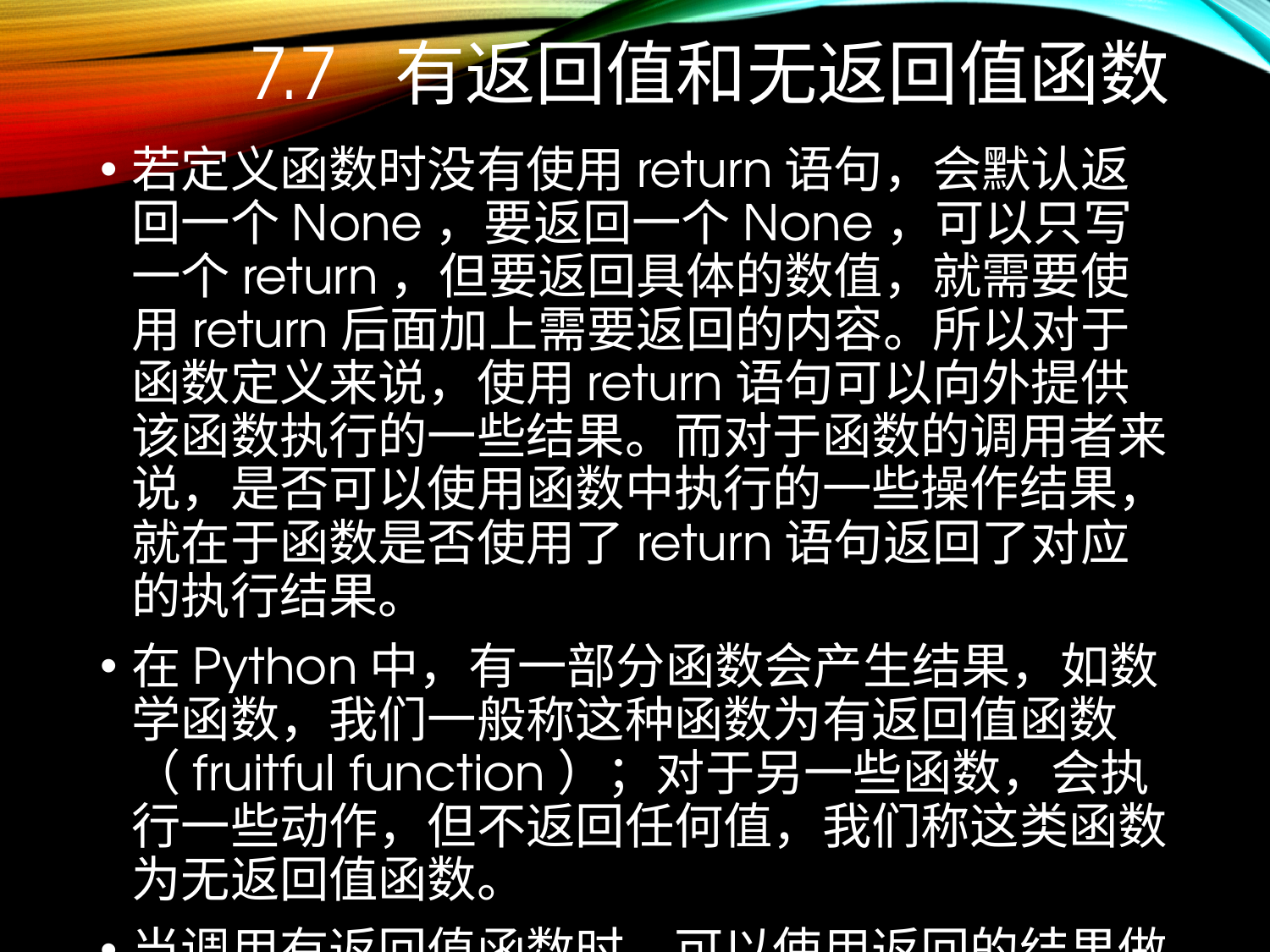

# 7.7  有返回值和无返回值函数
若定义函数时没有使用return语句，会默认返回一个None，要返回一个None，可以只写一个return，但要返回具体的数值，就需要使用return后面加上需要返回的内容。所以对于函数定义来说，使用return语句可以向外提供该函数执行的一些结果。而对于函数的调用者来说，是否可以使用函数中执行的一些操作结果，就在于函数是否使用了return语句返回了对应的执行结果。
在Python中，有一部分函数会产生结果，如数学函数，我们一般称这种函数为有返回值函数（fruitful function）；对于另一些函数，会执行一些动作，但不返回任何值，我们称这类函数为无返回值函数。
当调用有返回值函数时，可以使用返回的结果做相关操作，而使用无返回值或返回None的函数时，就只能得到一个None值。